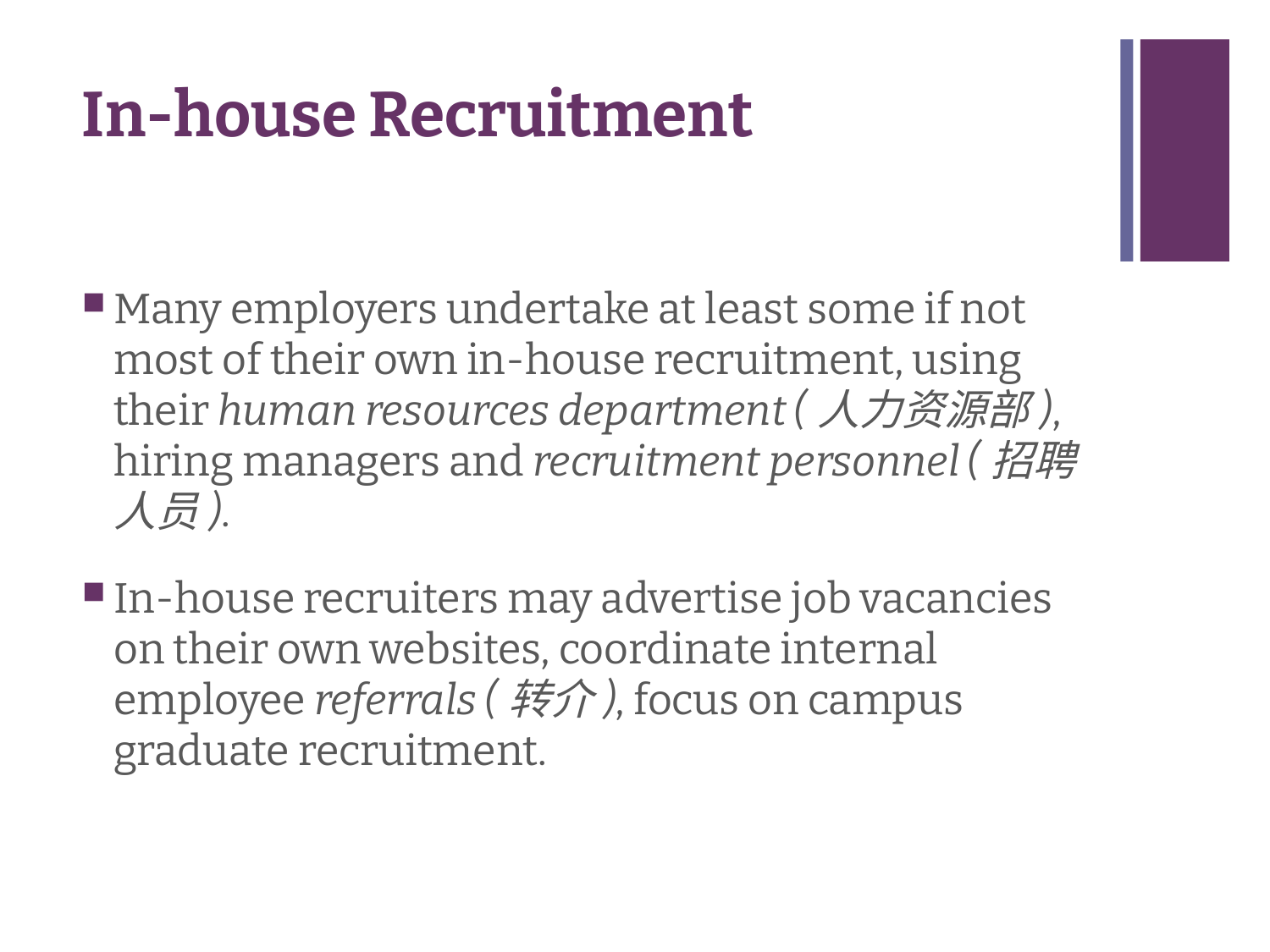

# In-house Recruitment
Many employers undertake at least some if not most of their own in-house recruitment, using their human resources department (人力资源部), hiring managers and recruitment personnel (招聘人员).
In-house recruiters may advertise job vacancies on their own websites, coordinate internal employee referrals (转介), focus on campus graduate recruitment.